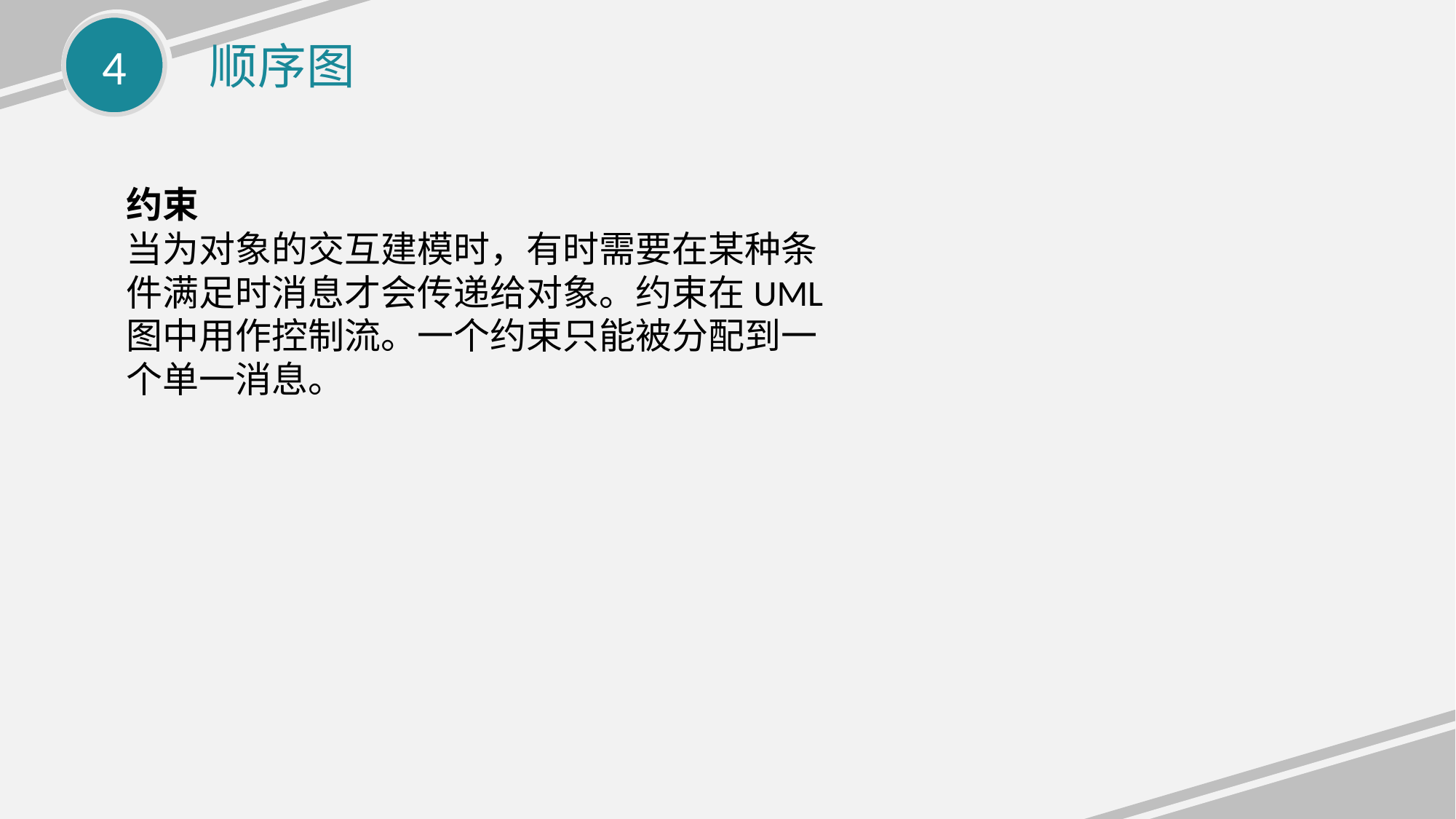

4
顺序图
约束
当为对象的交互建模时，有时需要在某种条件满足时消息才会传递给对象。约束在UML图中用作控制流。一个约束只能被分配到一个单一消息。